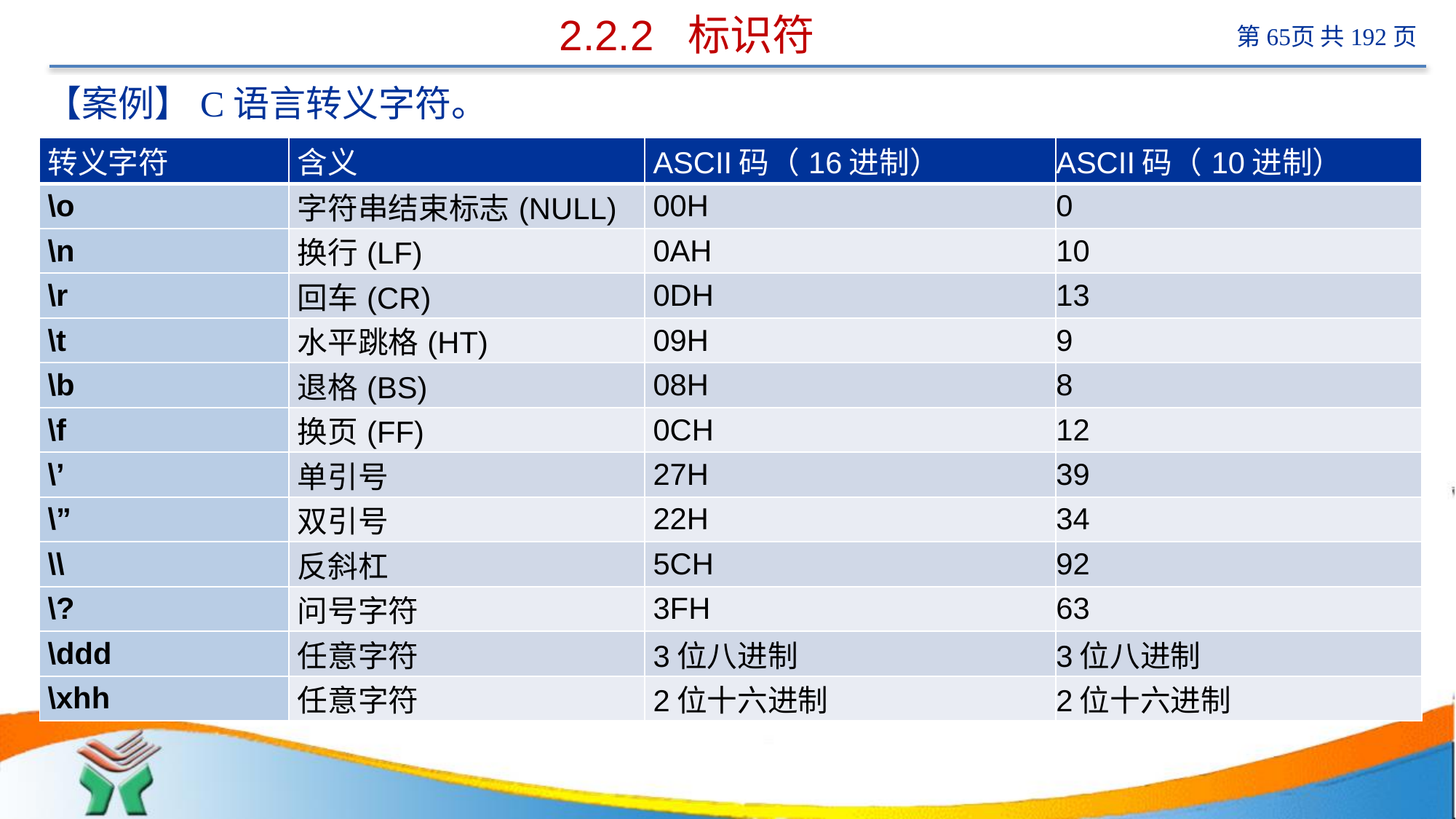

# 2.2.2  标识符
【案例】C语言转义字符。
| 转义字符 | 含义 | ASCII码（16进制） | ASCII码（10进制） |
| --- | --- | --- | --- |
| \o | 字符串结束标志(NULL) | 00H | 0 |
| \n | 换行(LF) | 0AH | 10 |
| \r | 回车(CR) | 0DH | 13 |
| \t | 水平跳格(HT) | 09H | 9 |
| \b | 退格(BS) | 08H | 8 |
| \f | 换页(FF) | 0CH | 12 |
| \’ | 单引号 | 27H | 39 |
| \” | 双引号 | 22H | 34 |
| \\ | 反斜杠 | 5CH | 92 |
| \? | 问号字符 | 3FH | 63 |
| \ddd | 任意字符 | 3位八进制 | 3位八进制 |
| \xhh | 任意字符 | 2位十六进制 | 2位十六进制 |